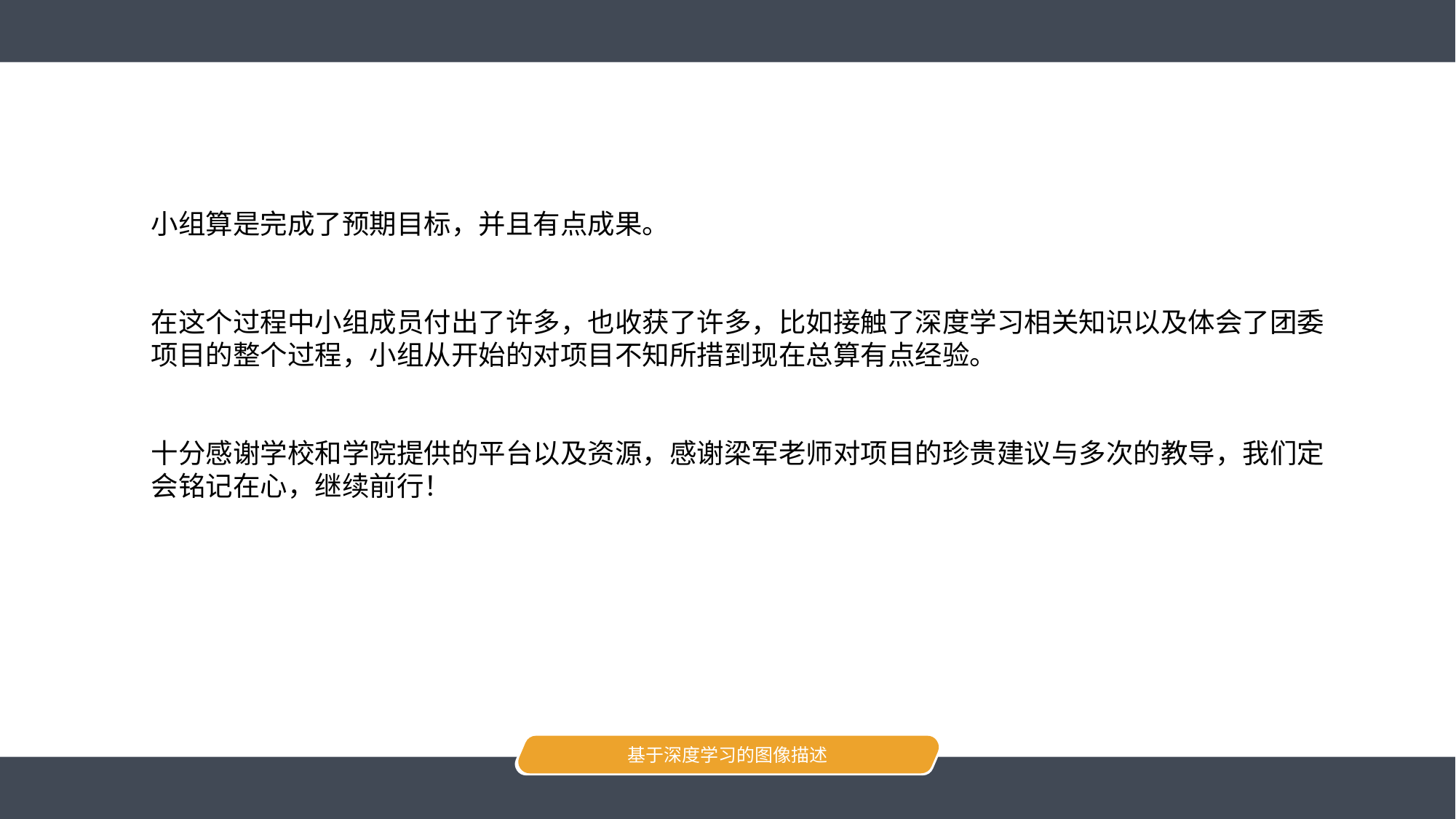

小组算是完成了预期目标，并且有点成果。

在这个过程中小组成员付出了许多，也收获了许多，比如接触了深度学习相关知识以及体会了团委项目的整个过程，小组从开始的对项目不知所措到现在总算有点经验。

十分感谢学校和学院提供的平台以及资源，感谢梁军老师对项目的珍贵建议与多次的教导，我们定会铭记在心，继续前行！
基于深度学习的图像描述